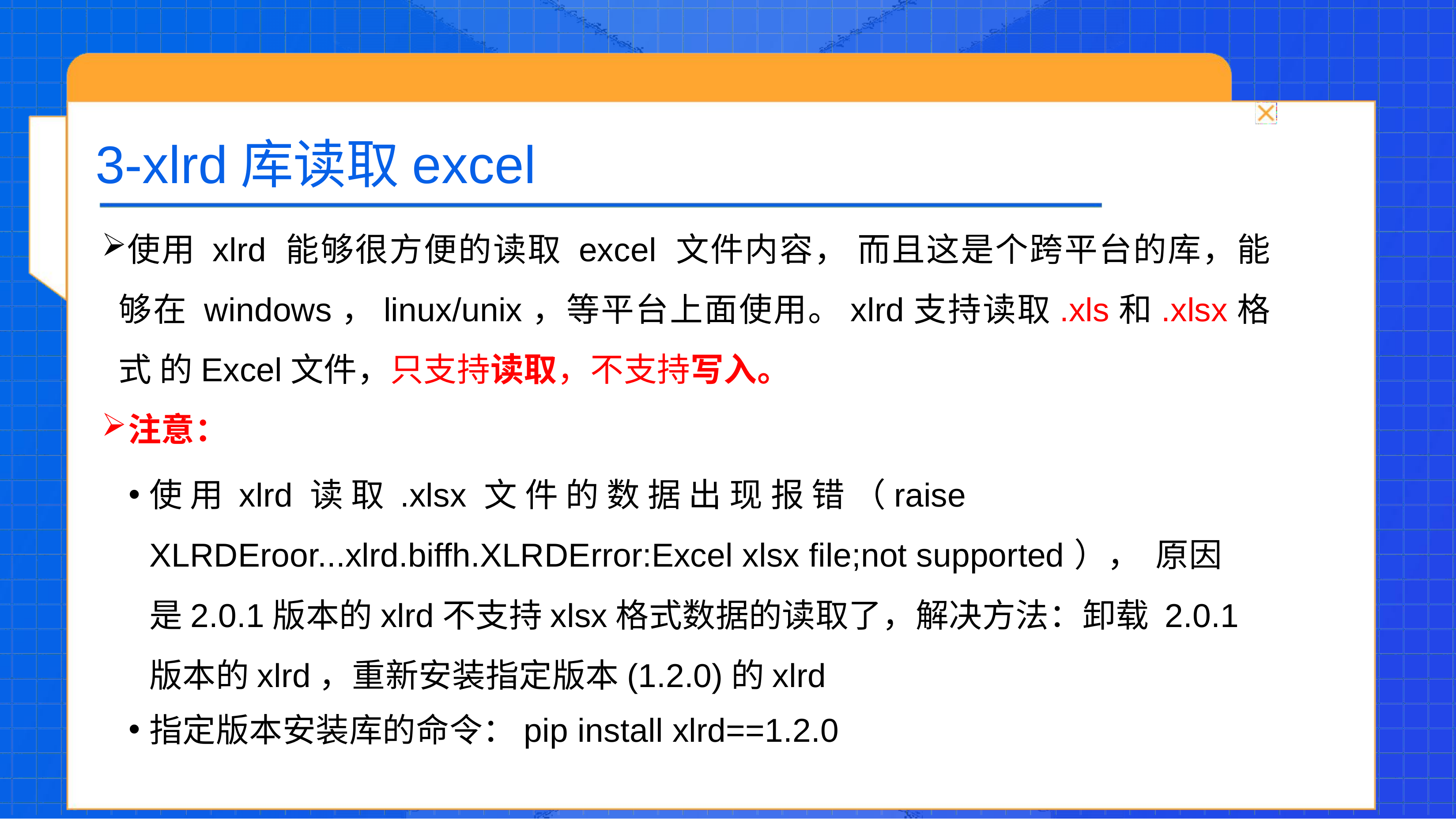

# 3-xlrd库读取excel

使用 xlrd 能够很方便的读取 excel 文件内容， 而且这是个跨平台的库，能 够在 windows，linux/unix，等平台上面使用。xlrd支持读取.xls和.xlsx格式 的Excel文件，只支持读取，不支持写入。
注意：
使 用 xlrd 读 取 .xlsx 文 件 的 数 据 出 现 报 错 （raise  XLRDEroor...xlrd.biffh.XLRDError:Excel xlsx file;not supported），  原因是2.0.1版本的xlrd不支持xlsx格式数据的读取了，解决方法：卸载 2.0.1版本的xlrd，重新安装指定版本(1.2.0)的xlrd
指定版本安装库的命令：pip install xlrd==1.2.0